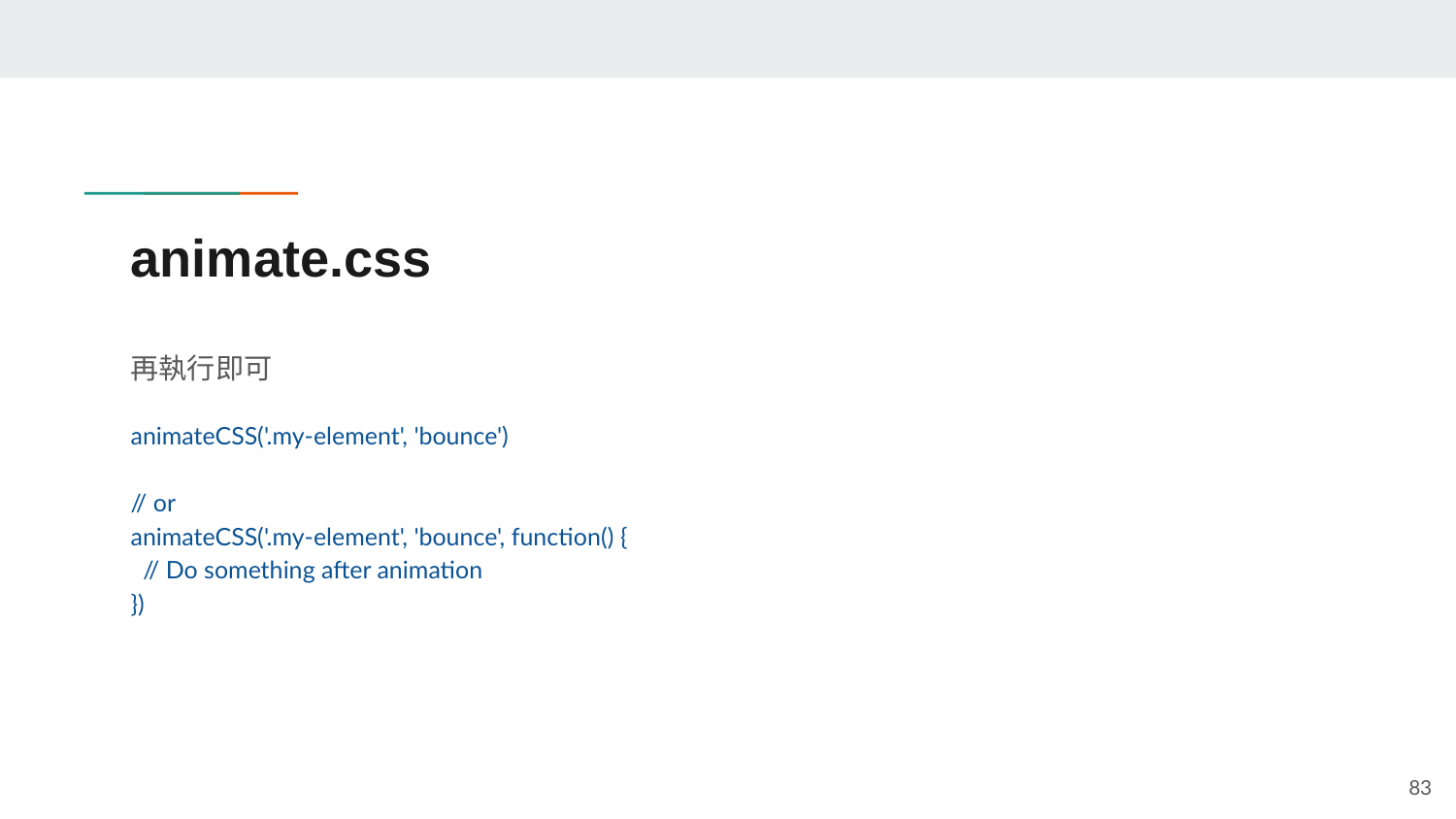

# animate.css
再執行即可
animateCSS('.my-element', 'bounce')
// or
animateCSS('.my-element', 'bounce', function() {
  // Do something after animation
})

83